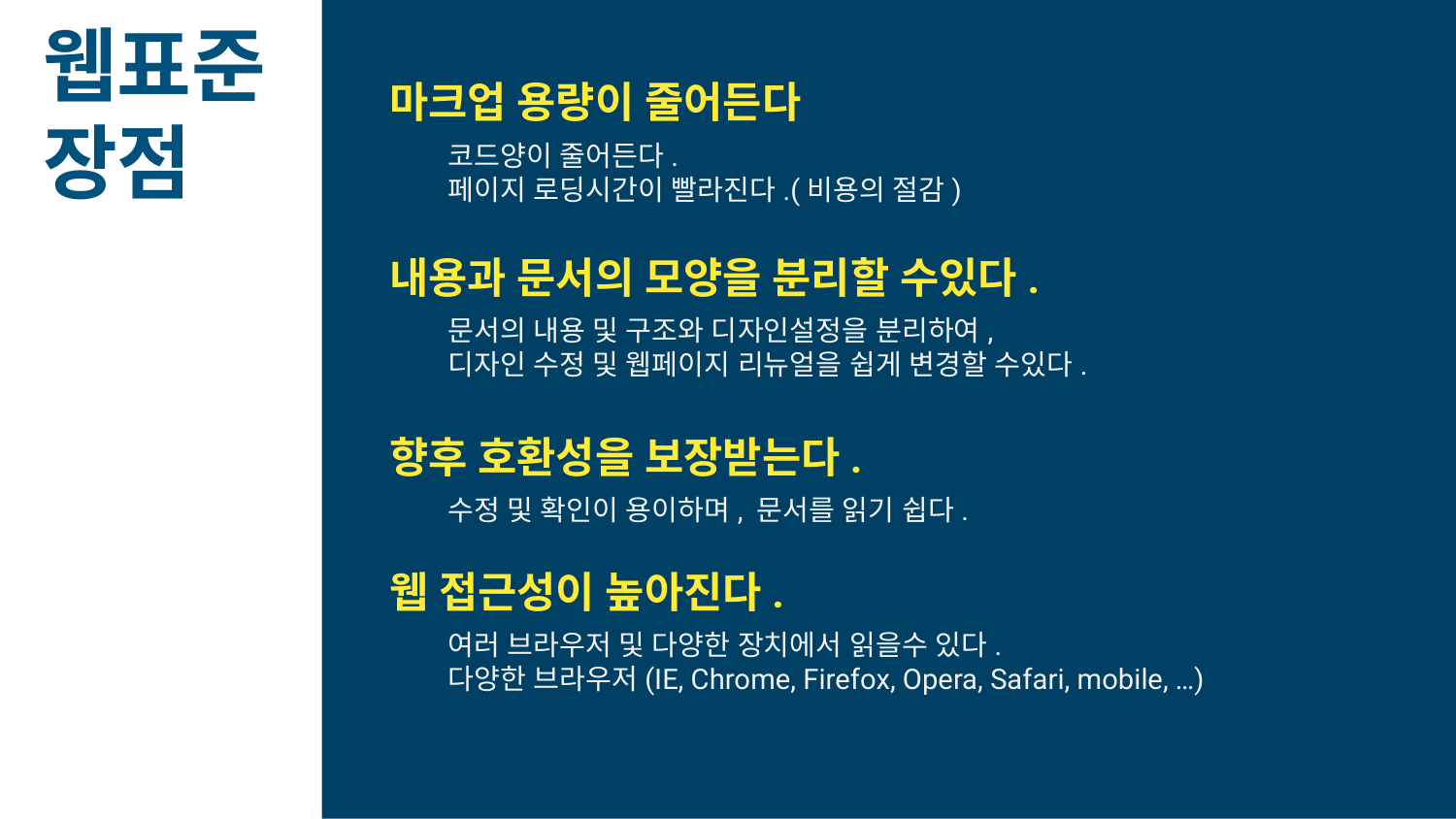

웹표준
장점

마크업 용량이 줄어든다
코드양이 줄어든다.
페이지 로딩시간이 빨라진다.(비용의 절감)
내용과 문서의 모양을 분리할 수있다.
문서의 내용 및 구조와 디자인설정을 분리하여,
디자인 수정 및 웹페이지 리뉴얼을 쉽게 변경할 수있다.
향후 호환성을 보장받는다.
수정 및 확인이 용이하며, 문서를 읽기 쉽다.
웹 접근성이 높아진다.
여러 브라우저 및 다양한 장치에서 읽을수 있다.
다양한 브라우저(IE, Chrome, Firefox, Opera, Safari, mobile, …)